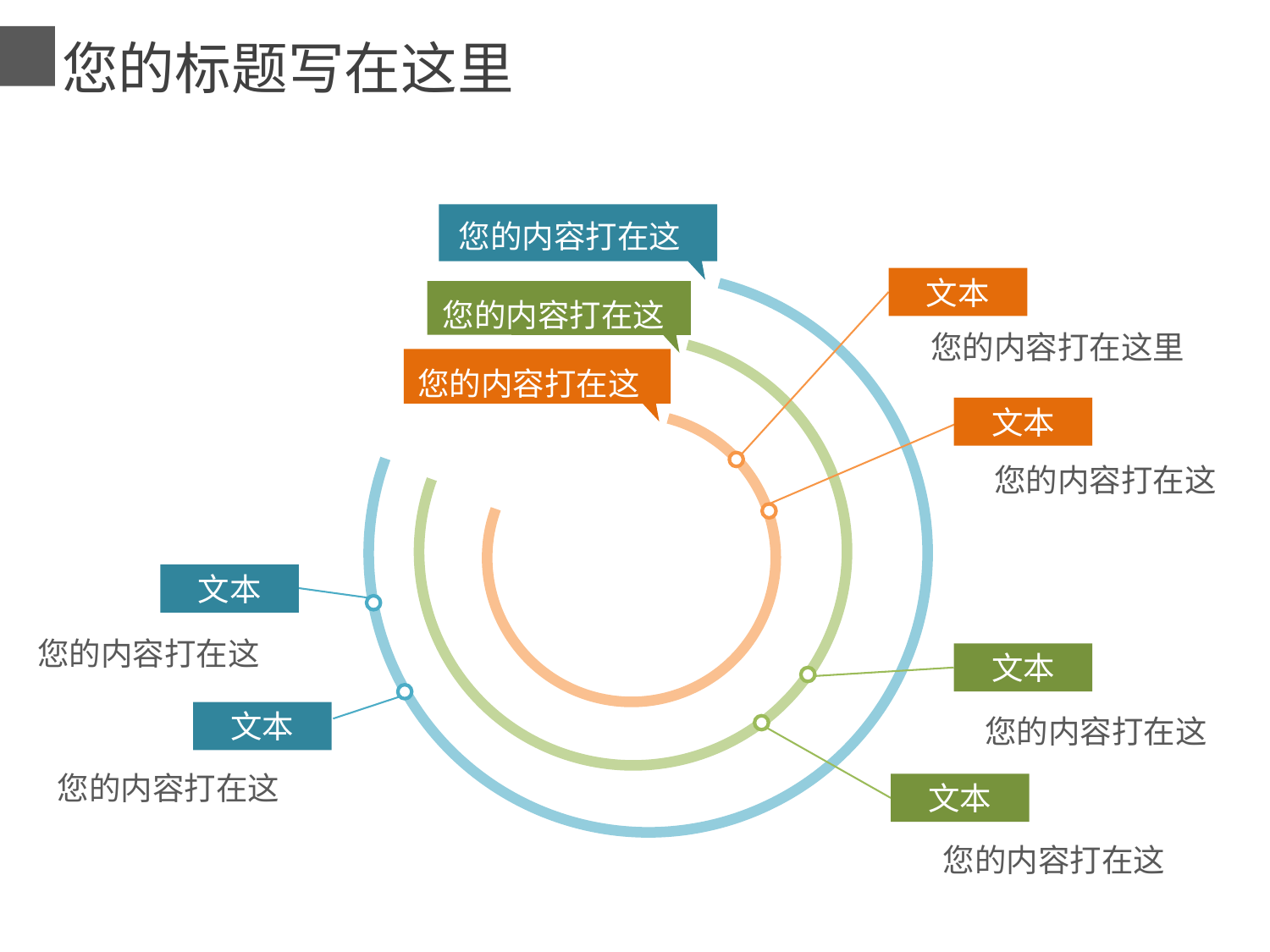

您的标题写在这里

您的内容打在这

文本
您的内容打在这

您的内容打在这里

您的内容打在这

文本
您的内容打在这

文本

您的内容打在这
文本

您的内容打在这
文本

您的内容打在这
文本
您的内容打在这